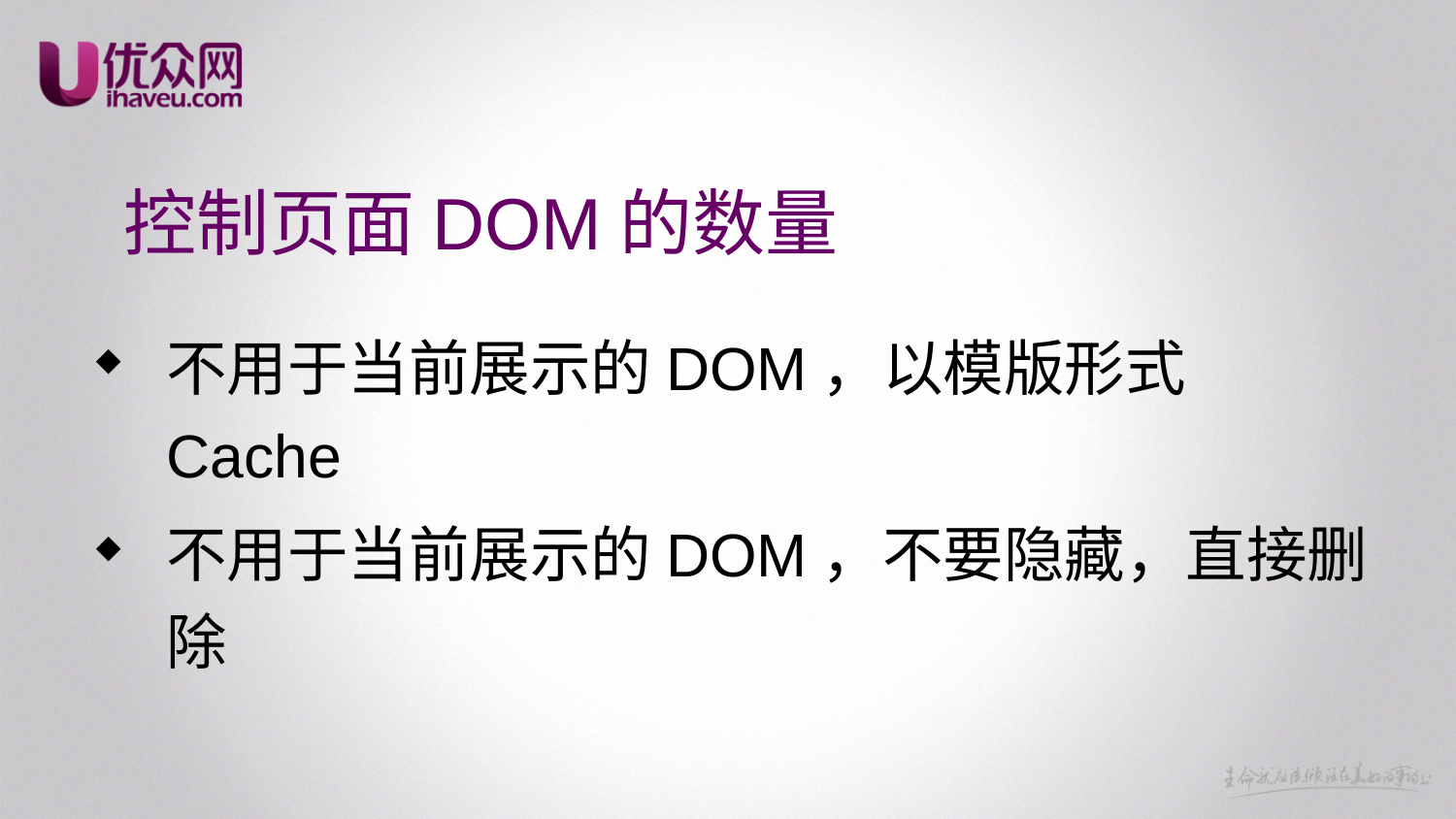

# 控制页面DOM的数量
不用于当前展示的DOM，以模版形式Cache
不用于当前展示的DOM，不要隐藏，直接删除